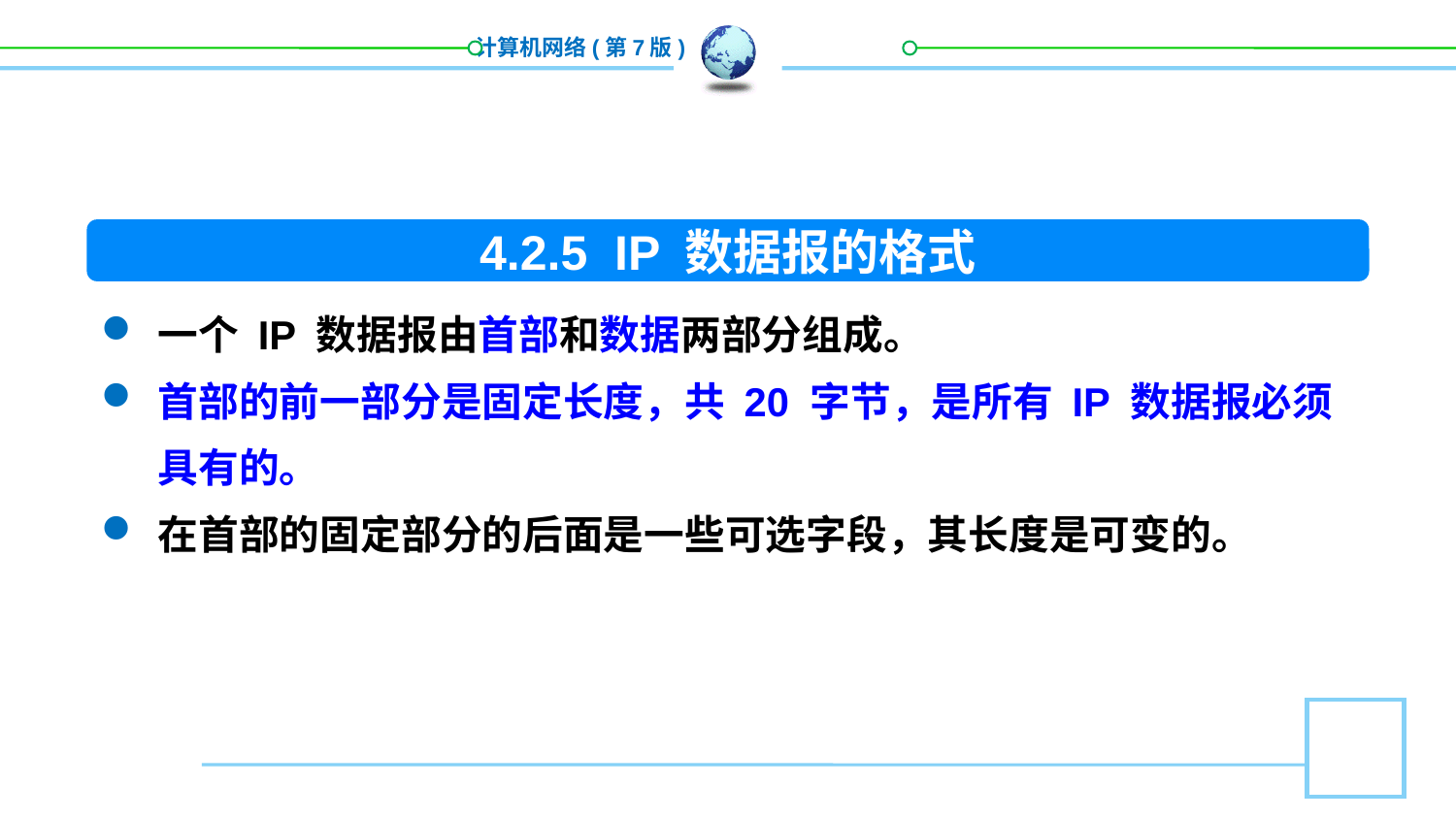

4.2.5  IP 数据报的格式

一个 IP 数据报由首部和数据两部分组成。
首部的前一部分是固定长度，共 20 字节，是所有 IP 数据报必须具有的。
在首部的固定部分的后面是一些可选字段，其长度是可变的。